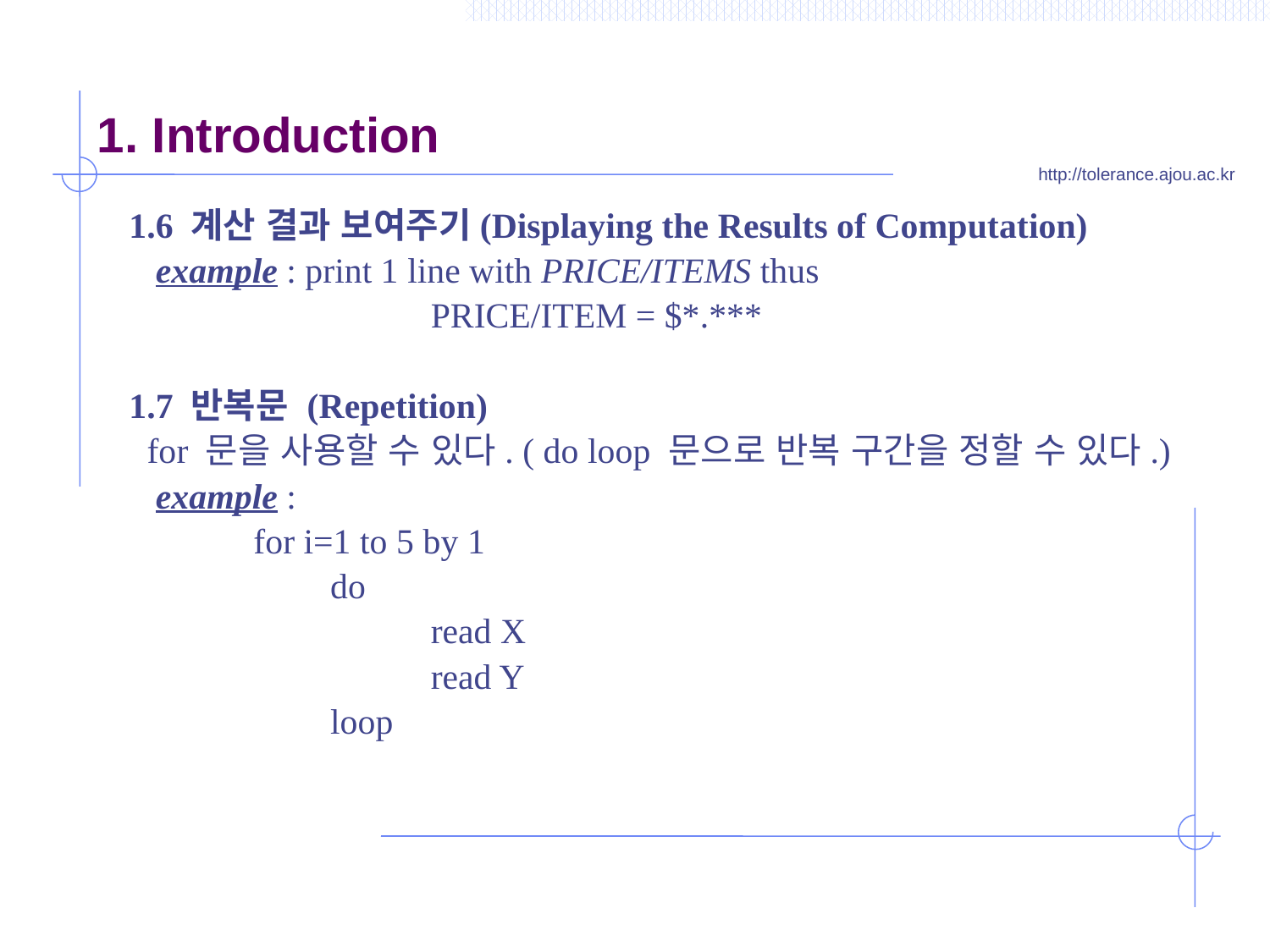

# 1. Introduction
1.6 계산 결과 보여주기(Displaying the Results of Computation)
   example : print 1 line with PRICE/ITEMS thus
			PRICE/ITEM = $*.***

1.7 반복문 (Repetition)
  for 문을 사용할 수 있다. ( do loop 문으로 반복 구간을 정할 수 있다.)
   example :
              for i=1 to 5 by 1
	      	   do
			read X
			read Y
		   loop